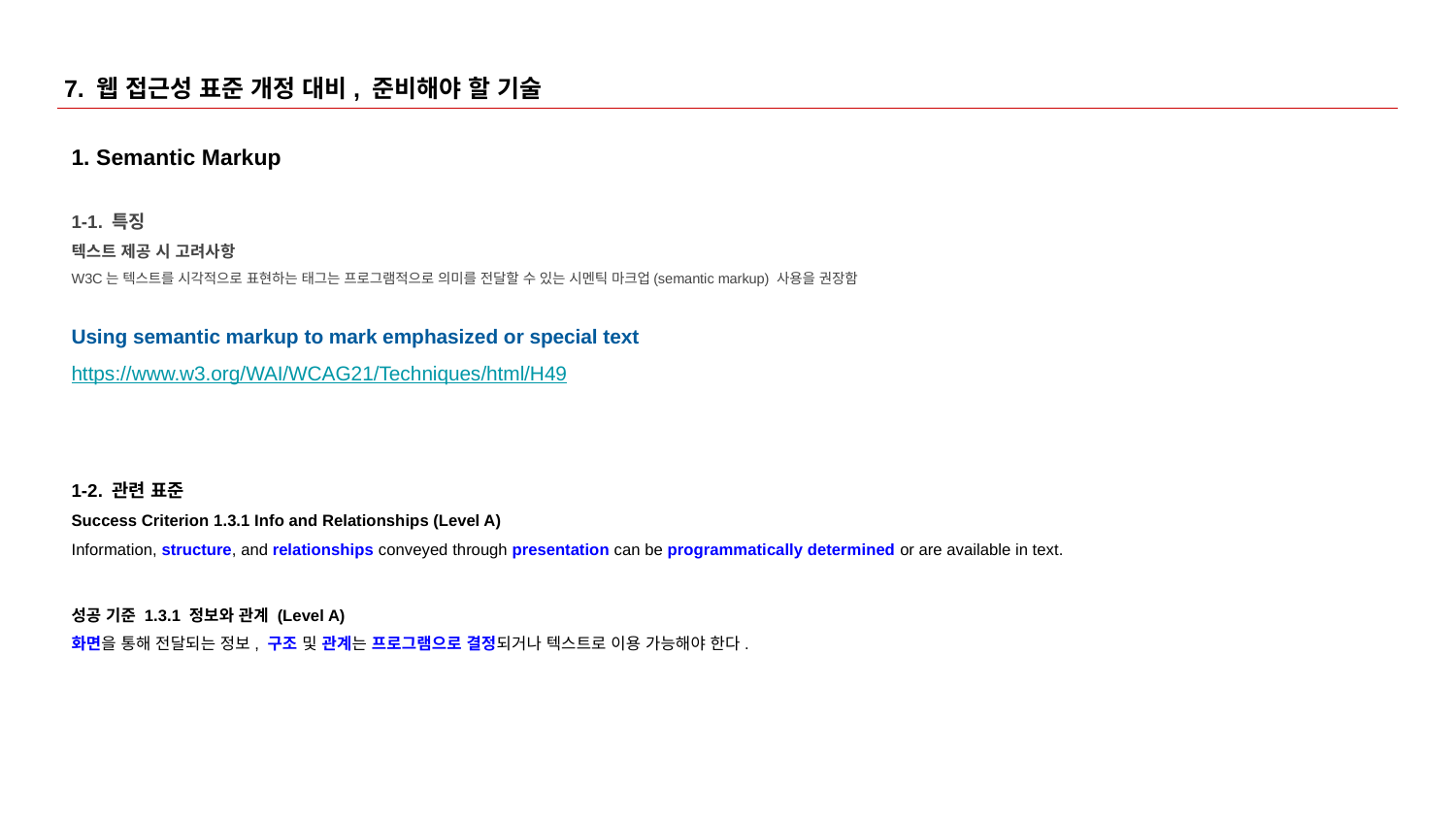

# 7. 웹 접근성 표준 개정 대비, 준비해야 할 기술
1. Semantic Markup

1-1. 특징
텍스트 제공 시 고려사항
W3C는 텍스트를 시각적으로 표현하는 태그는 프로그램적으로 의미를 전달할 수 있는 시멘틱 마크업(semantic markup) 사용을 권장함

Using semantic markup to mark emphasized or special text
https://www.w3.org/WAI/WCAG21/Techniques/html/H49

1-2. 관련 표준
Success Criterion 1.3.1 Info and Relationships (Level A)
Information, structure, and relationships conveyed through presentation can be programmatically determined or are available in text.

성공 기준 1.3.1 정보와 관계 (Level A)
화면을 통해 전달되는 정보, 구조 및 관계는 프로그램으로 결정되거나 텍스트로 이용 가능해야 한다.